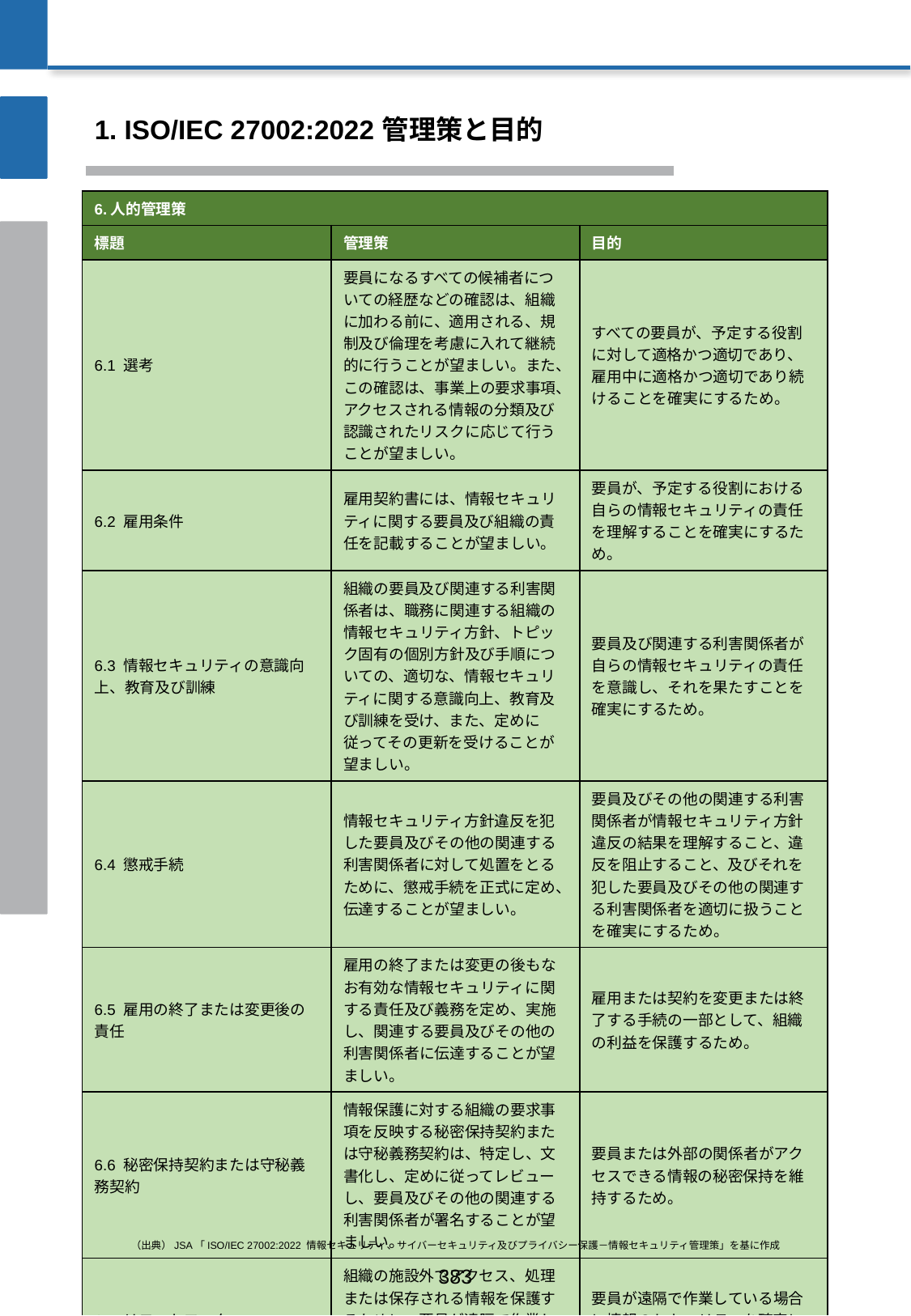

1. ISO/IEC 27002:2022 管理策と目的
| 6.人的管理策 |  |  |
| --- | --- | --- |
| 標題 | 管理策 | 目的 |
| 6.1 選考 | 要員になるすべての候補者についての経歴などの確認は、組織に加わる前に、適用される、規制及び倫理を考慮に入れて継続的に行うことが望ましい。また、この確認は、事業上の要求事項、アクセスされる情報の分類及び認識されたリスクに応じて行うことが望ましい。 | すべての要員が、予定する役割に対して適格かつ適切であり、雇用中に適格かつ適切であり続けることを確実にするため。 |
| 6.2 雇用条件 | 雇用契約書には、情報セキュリティに関する要員及び組織の責任を記載することが望ましい。 | 要員が、予定する役割における自らの情報セキュリティの責任を理解することを確実にするため。 |
| 6.3 情報セキュリティの意識向上、教育及び訓練 | 組織の要員及び関連する利害関係者は、職務に関連する組織の情報セキュリティ方針、トピック固有の個別方針及び手順についての、適切な、情報セキュリティに関する意識向上、教育及び訓練を受け、また、定めに従ってその更新を受けることが望ましい。 | 要員及び関連する利害関係者が自らの情報セキュリティの責任を意識し、それを果たすことを確実にするため。 |
| 6.4 懲戒手続 | 情報セキュリティ方針違反を犯した要員及びその他の関連する利害関係者に対して処置をとるために、懲戒手続を正式に定め、伝達することが望ましい。 | 要員及びその他の関連する利害関係者が情報セキュリティ方針違反の結果を理解すること、違反を阻止すること、及びそれを犯した要員及びその他の関連する利害関係者を適切に扱うことを確実にするため。 |
| 6.5 雇用の終了または変更後の責任 | 雇用の終了または変更の後もなお有効な情報セキュリティに関する責任及び義務を定め、実施し、関連する要員及びその他の利害関係者に伝達することが望ましい。 | 雇用または契約を変更または終了する手続の一部として、組織の利益を保護するため。 |
| 6.6 秘密保持契約または守秘義務契約 | 情報保護に対する組織の要求事項を反映する秘密保持契約または守秘義務契約は、特定し、文書化し、定めに従ってレビューし、要員及びその他の関連する利害関係者が署名することが望ましい。 | 要員または外部の関係者がアクセスできる情報の秘密保持を維持するため。 |
| 6.7 リモートワーク | 組織の施設外でアクセス、処理または保存される情報を保護するために、要員が遠隔で作業している場合に、セキュリティ対策を実施することが望ましい。 | 要員が遠隔で作業している場合に情報のセキュリティを確実にするため。 |
（出典）JSA「ISO/IEC 27002:2022 情報セキュリティ、サイバーセキュリティ及びプライバシー保護－情報セキュリティ管理策」を基に作成
383